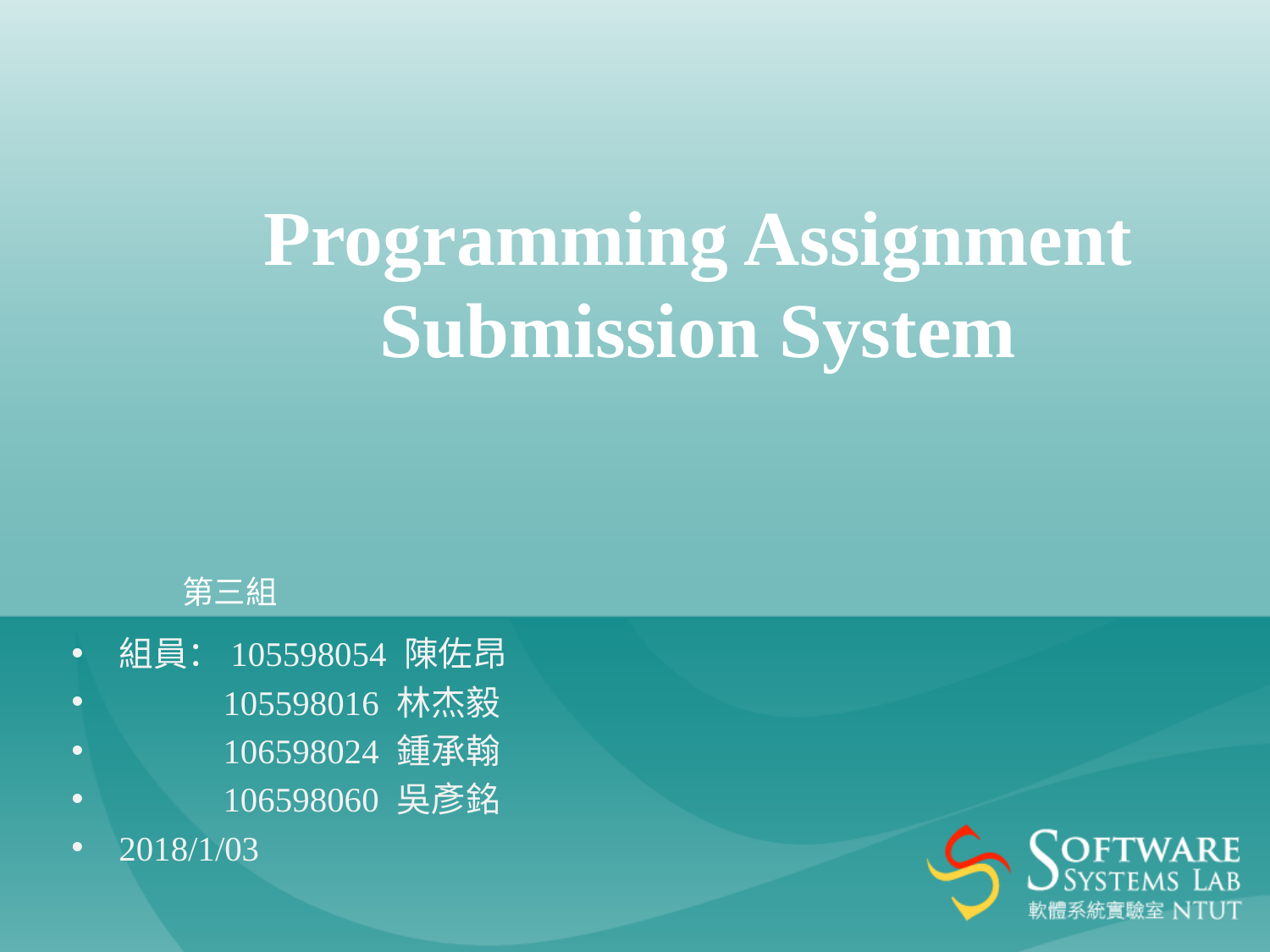

Programming Assignment Submission System
第三組
組員：105598054 陳佐昂
            105598016 林杰毅
            106598024 鍾承翰
            106598060 吳彥銘
2018/1/03